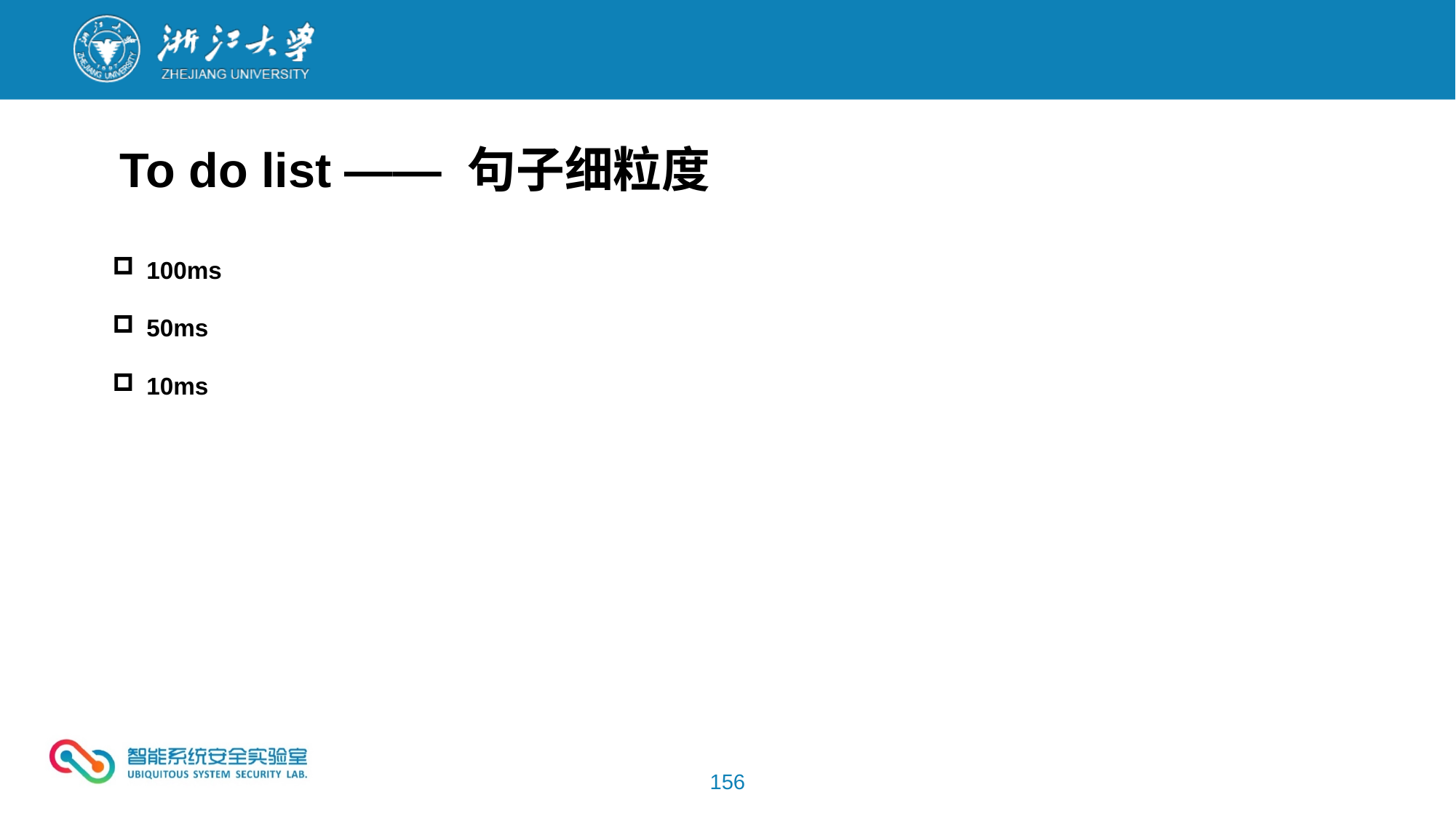

To do list —— 句子细粒度
100ms
50ms
10ms